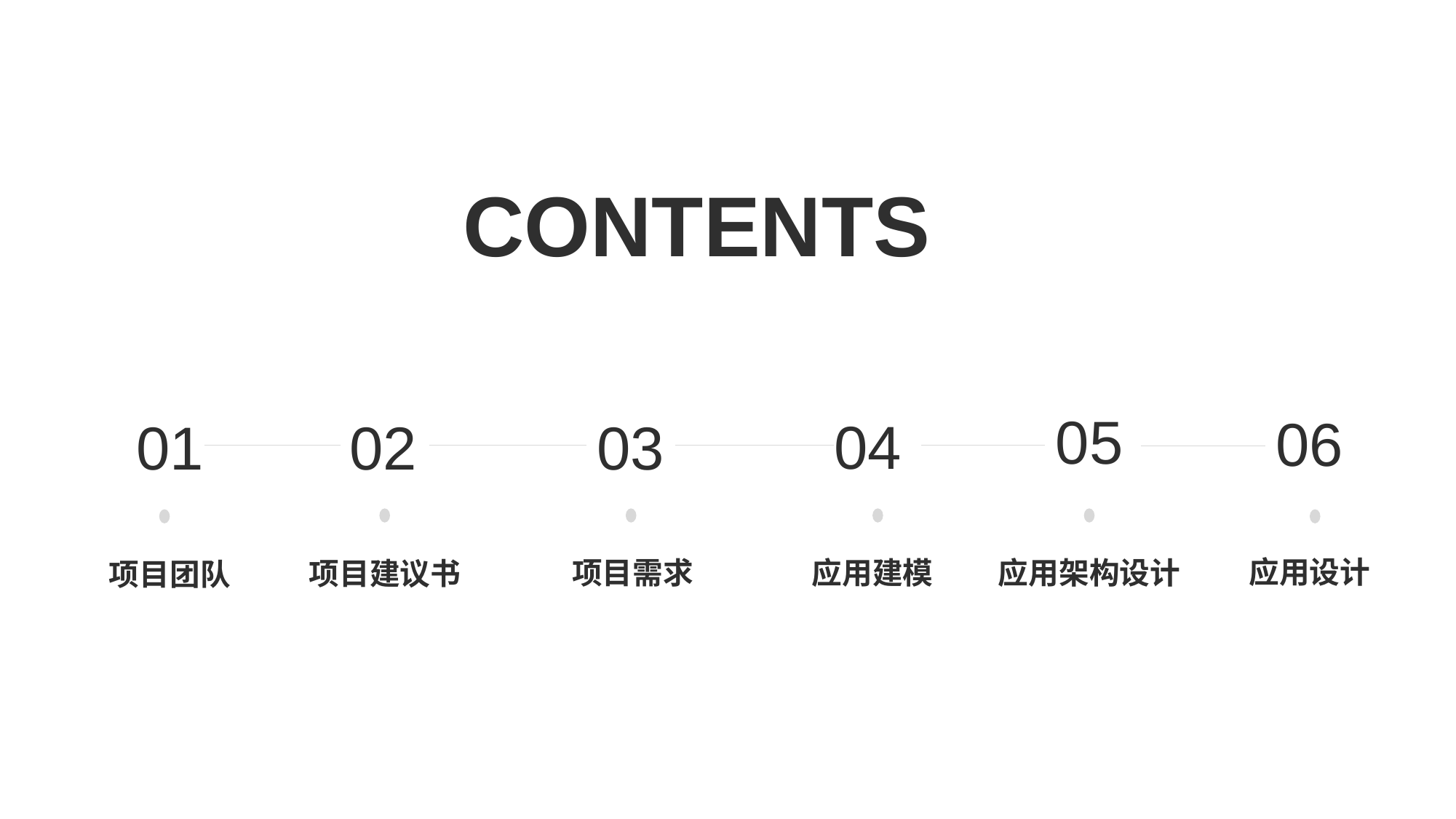

CONTENTS
05
06
04
01
02
03

项目建议书

项目需求

应用建模

应用架构设计
项目团队

应用设计